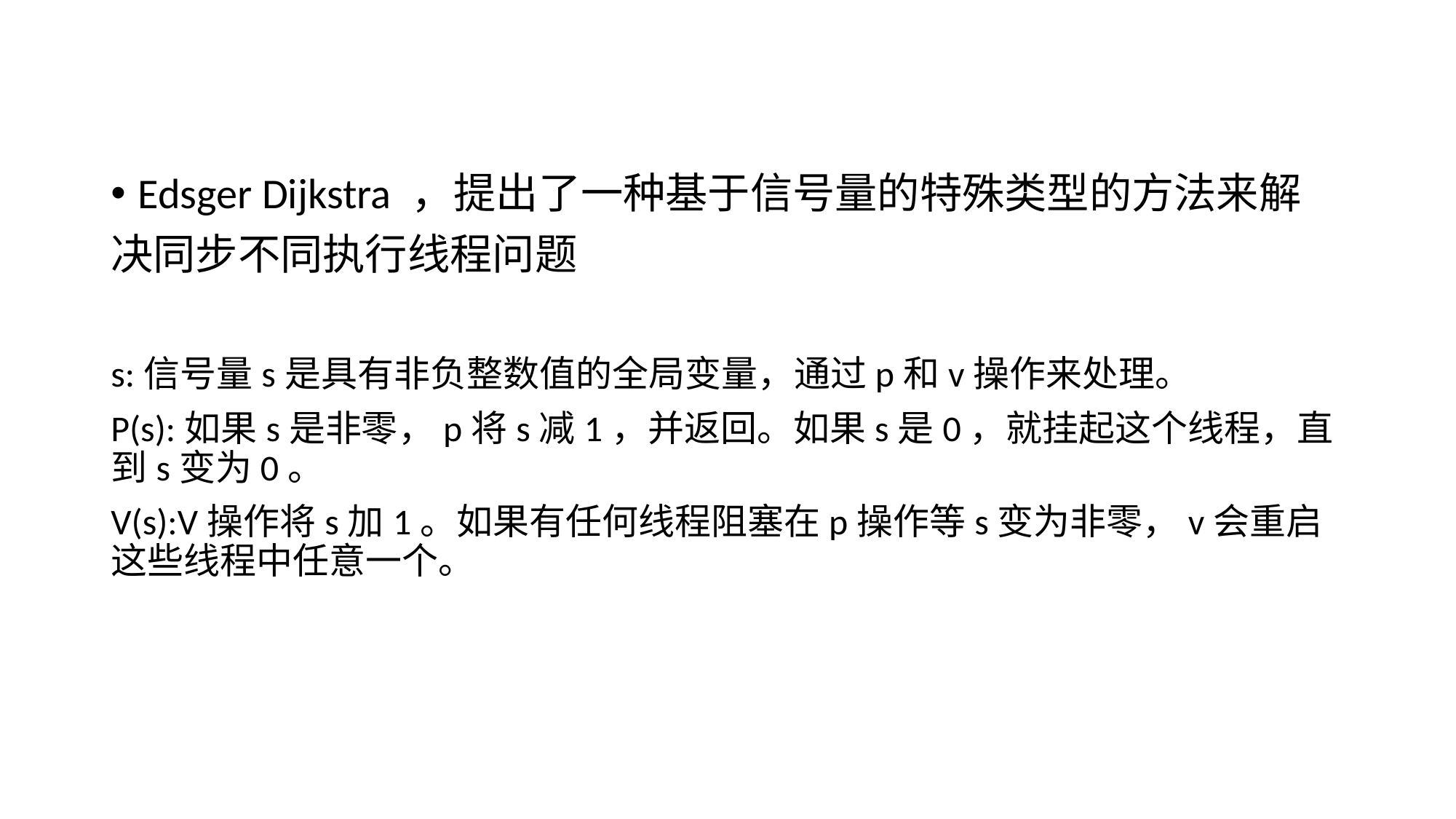

Edsger Dijkstra ，提出了一种基于信号量的特殊类型的方法来解
决同步不同执行线程问题

s:信号量s是具有非负整数值的全局变量，通过p和v操作来处理。
P(s):如果s是非零，p将s减1，并返回。如果s是0，就挂起这个线程，直到s变为0。
V(s):V操作将s加1。如果有任何线程阻塞在p操作等s变为非零，v会重启这些线程中任意一个。